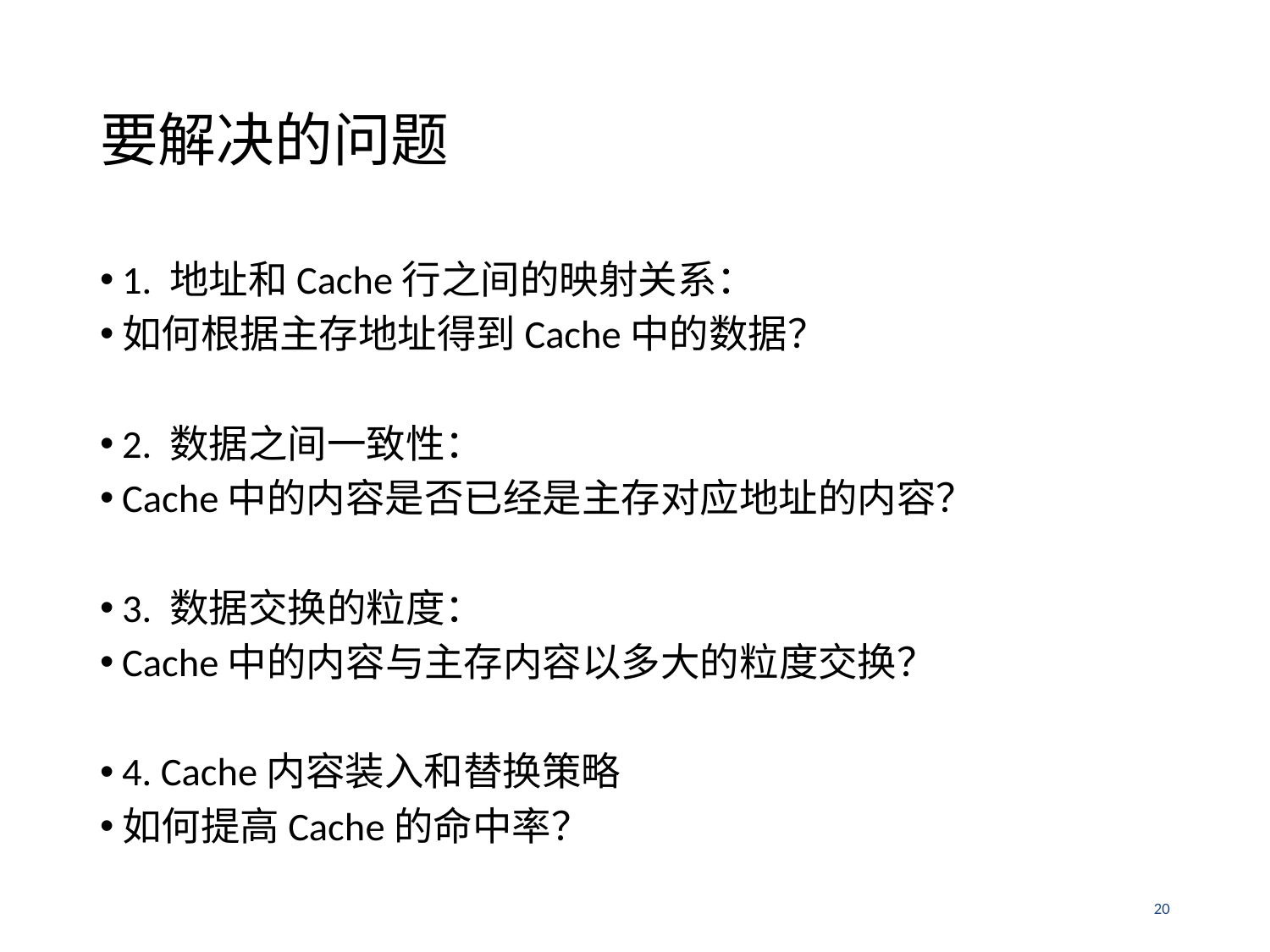

# 要解决的问题
1. 地址和Cache行之间的映射关系：
如何根据主存地址得到Cache中的数据？

2. 数据之间一致性：
Cache中的内容是否已经是主存对应地址的内容？

3. 数据交换的粒度：
Cache中的内容与主存内容以多大的粒度交换？

4. Cache内容装入和替换策略
如何提高Cache的命中率？

20